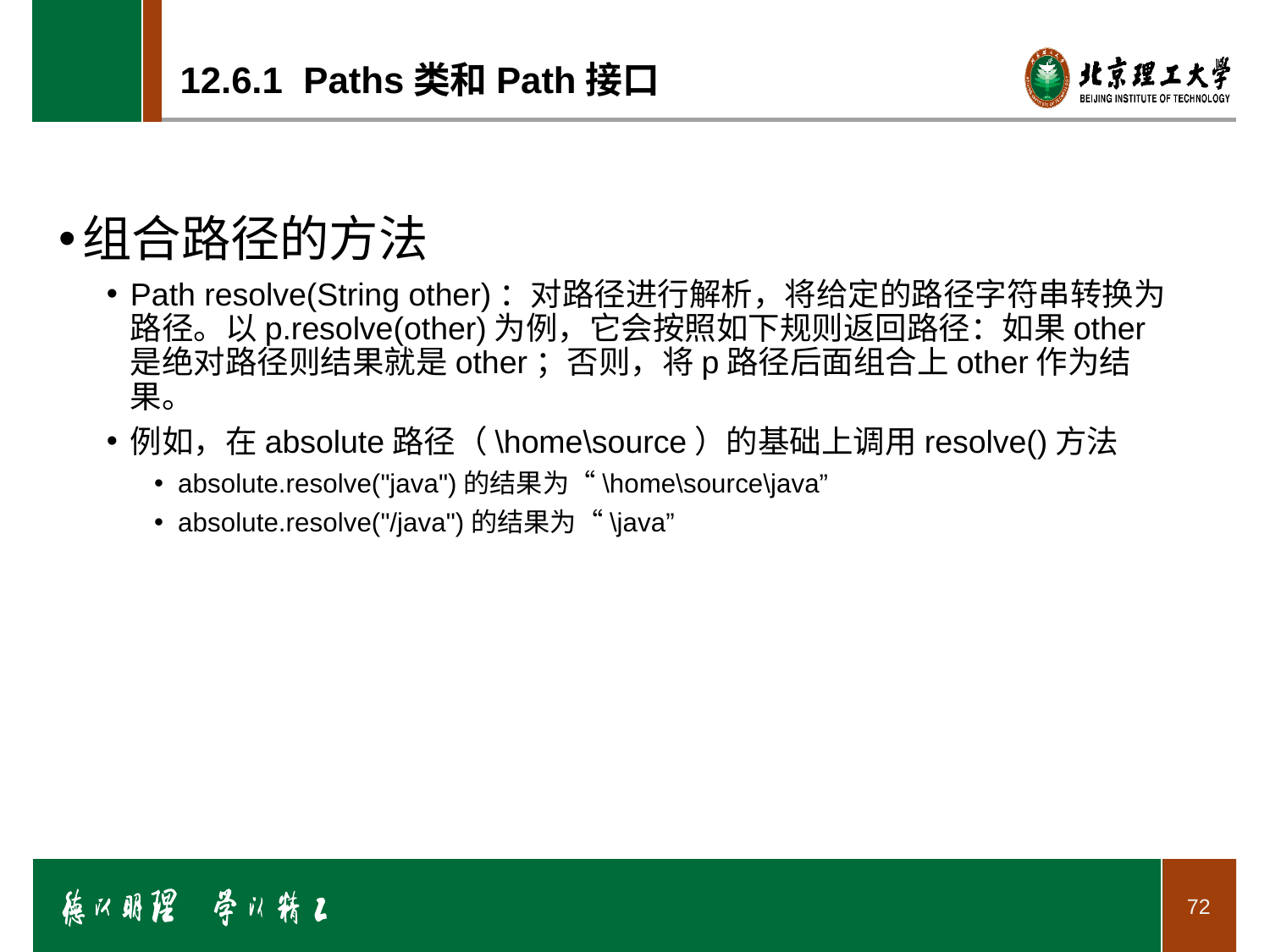

# 12.6.1  Paths类和Path接口
组合路径的方法
Path resolve(String other)：对路径进行解析，将给定的路径字符串转换为路径。以p.resolve(other)为例，它会按照如下规则返回路径：如果other是绝对路径则结果就是other；否则，将p路径后面组合上other作为结果。
例如，在absolute路径（\home\source）的基础上调用resolve()方法
absolute.resolve("java")的结果为“\home\source\java”
absolute.resolve("/java")的结果为“\java”